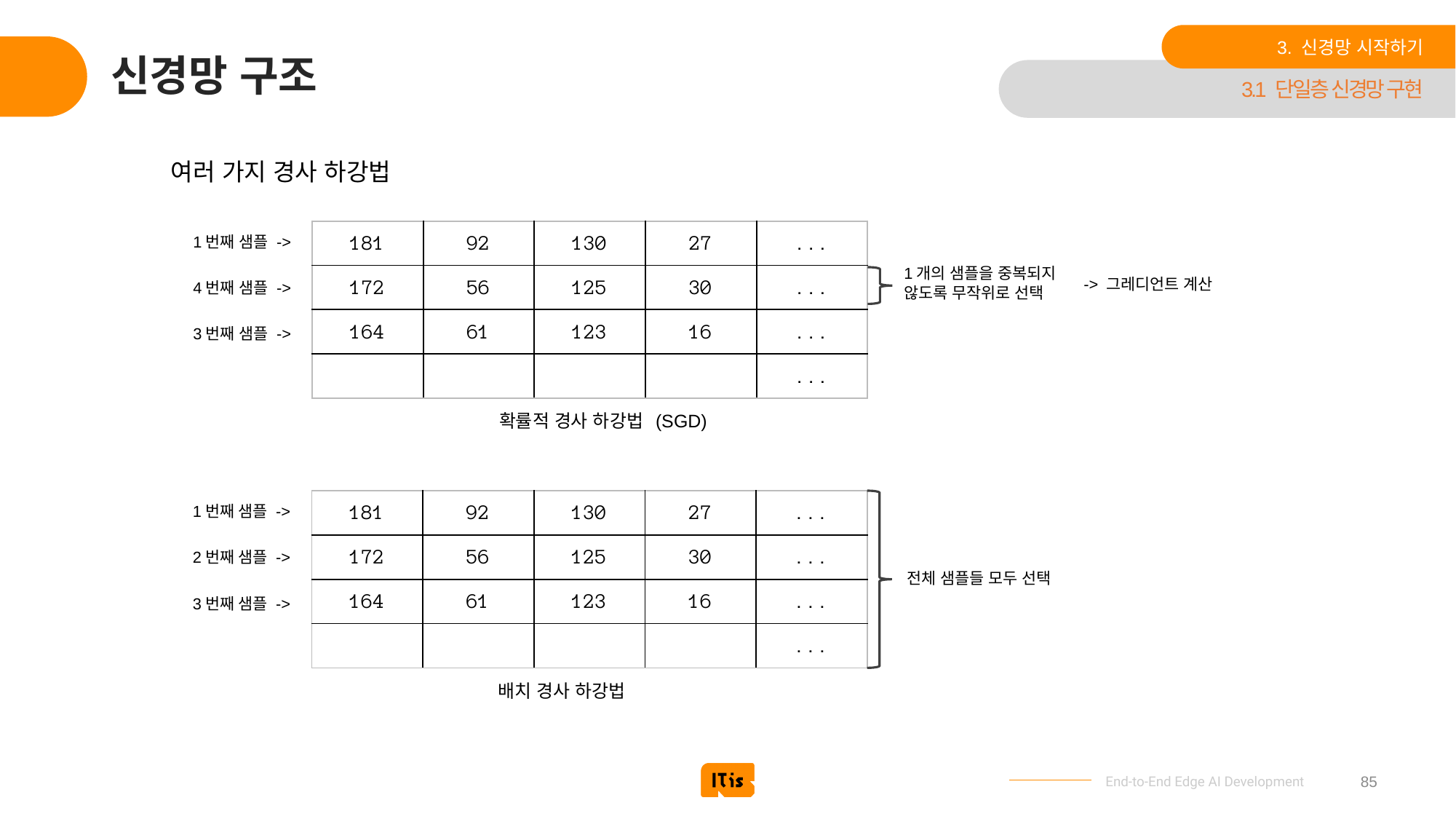

3. 신경망 시작하기
# 신경망 구조
3.1 단일층 신경망 구현

여러 가지 경사 하강법
| 181 | 92 | 130 | 27 | ... |
| --- | --- | --- | --- | --- |
| 172 | 56 | 125 | 30 | ... |
| 164 | 61 | 123 | 16 | ... |
|  |  |  |  | ... |
1번째 샘플 ->
1개의 샘플을 중복되지
않도록 무작위로 선택

-> 그레디언트 계산
4번째 샘플 ->
3번째 샘플 ->
확률적 경사 하강법
(SGD)
| 181 | 92 | 130 | 27 | ... |
| --- | --- | --- | --- | --- |
| 172 | 56 | 125 | 30 | ... |
| 164 | 61 | 123 | 16 | ... |
|  |  |  |  | ... |

1번째 샘플 ->
2번째 샘플 ->
전체 샘플들 모두 선택
3번째 샘플 ->
배치 경사 하강법
85